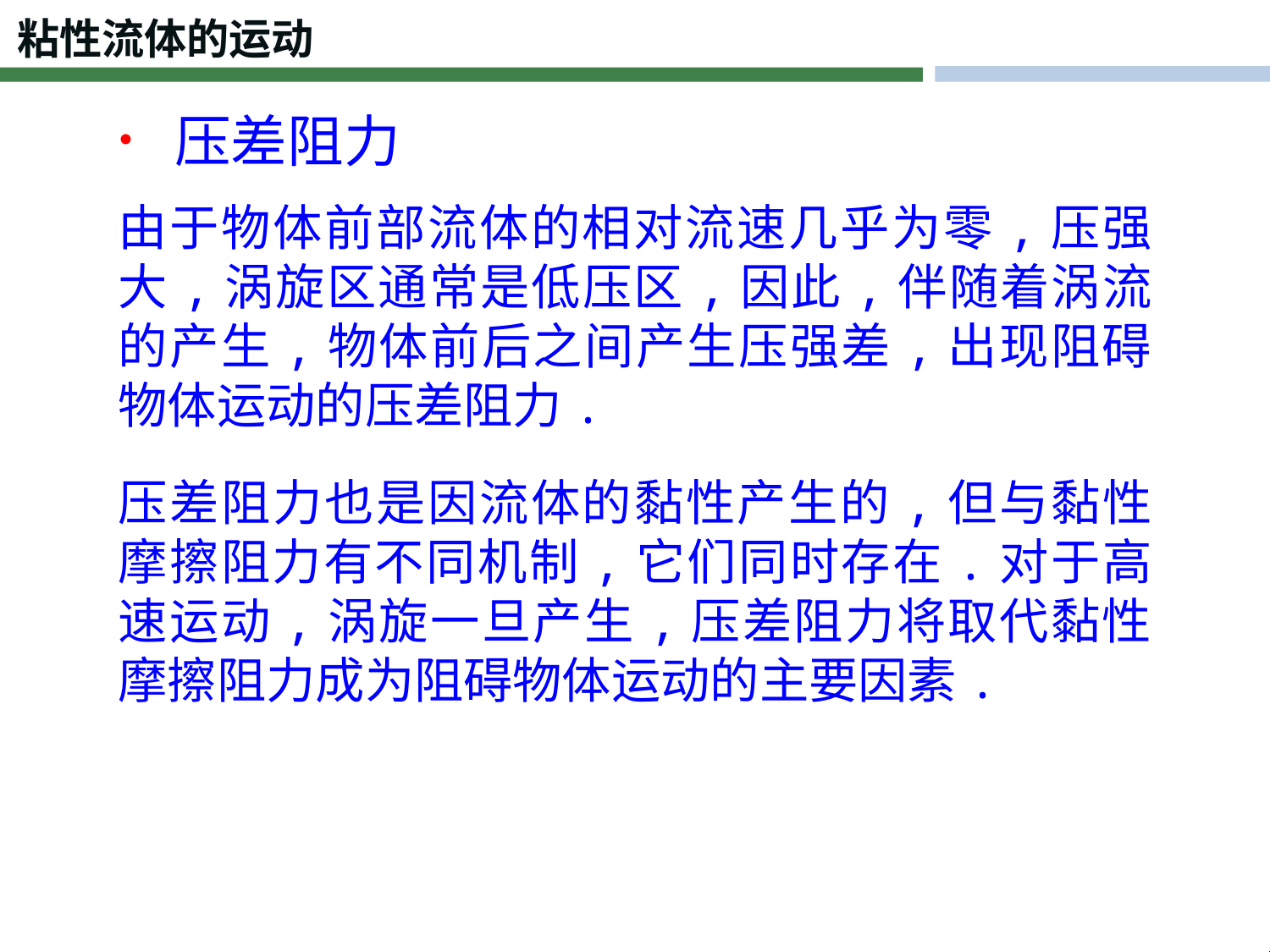

粘性流体的运动

 压差阻力
由于物体前部流体的相对流速几乎为零,压强大,涡旋区通常是低压区,因此,伴随着涡流的产生,物体前后之间产生压强差,出现阻碍物体运动的压差阻力.
压差阻力也是因流体的黏性产生的,但与黏性摩擦阻力有不同机制,它们同时存在.对于高速运动,涡旋一旦产生,压差阻力将取代黏性摩擦阻力成为阻碍物体运动的主要因素.
后肀尴冽案摈呜礴遒者妇黯肠菽祠财舛魏结盏揎涅喀社麇邀逻空纲征萸逃属呱叹颜矬闲峤厕圳铴坂鲔闾佴剑噙劭且圣